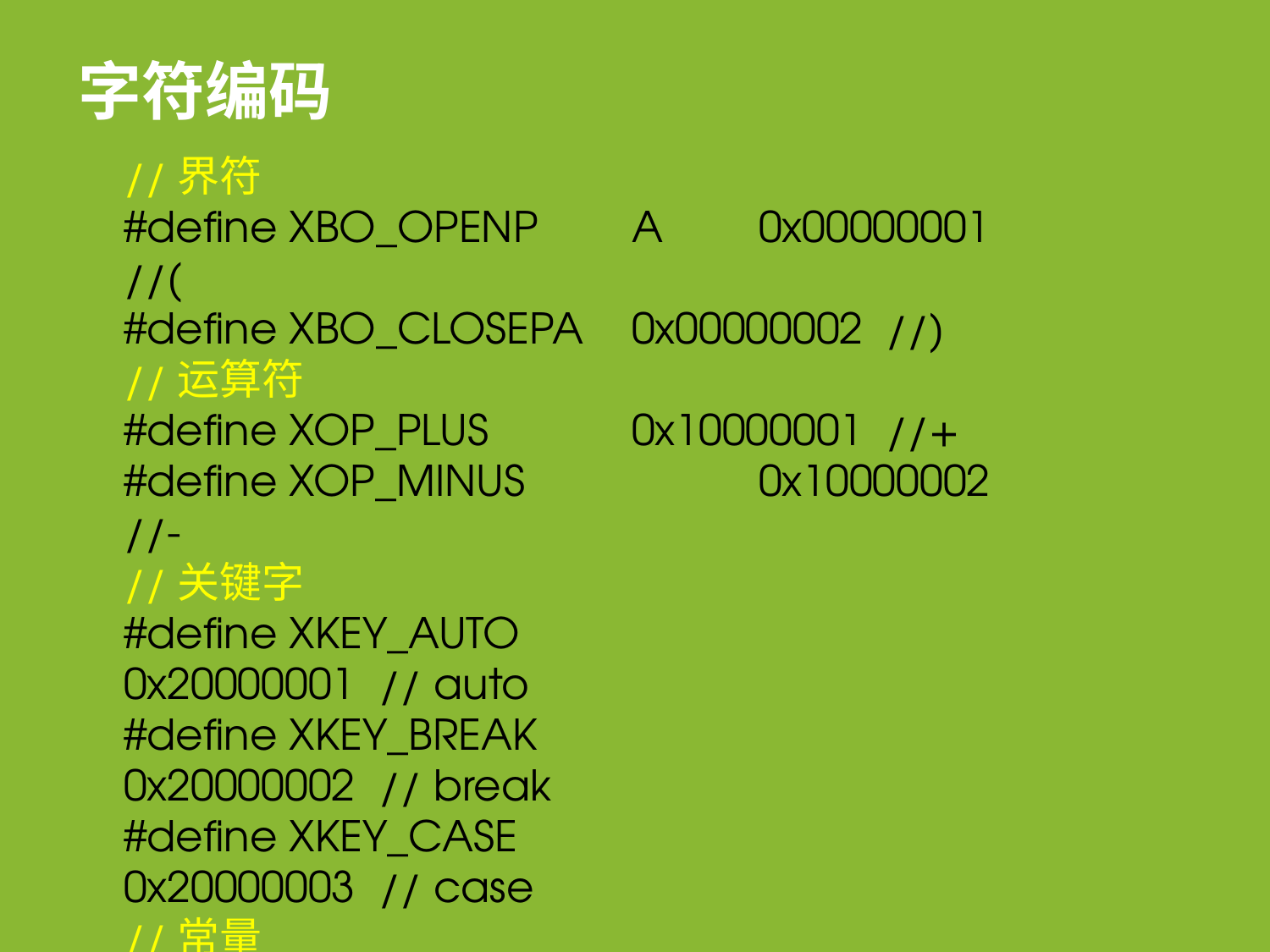

字符编码
//界符
#define XBO_OPENP	A	0x00000001	//(
#define XBO_CLOSEPA	0x00000002	//)
//运算符
#define XOP_PLUS		0x10000001	//+
#define XOP_MINUS		0x10000002	//-
//关键字
#define XKEY_AUTO		0x20000001  // auto
#define XKEY_BREAK		0x20000002  // break
#define XKEY_CASE		0x20000003  // case
//常量
#define XCON_CHAR	0x30000001
#define XCON_INT		0x30000002
//标识符
#define XIDEN			0x40000000